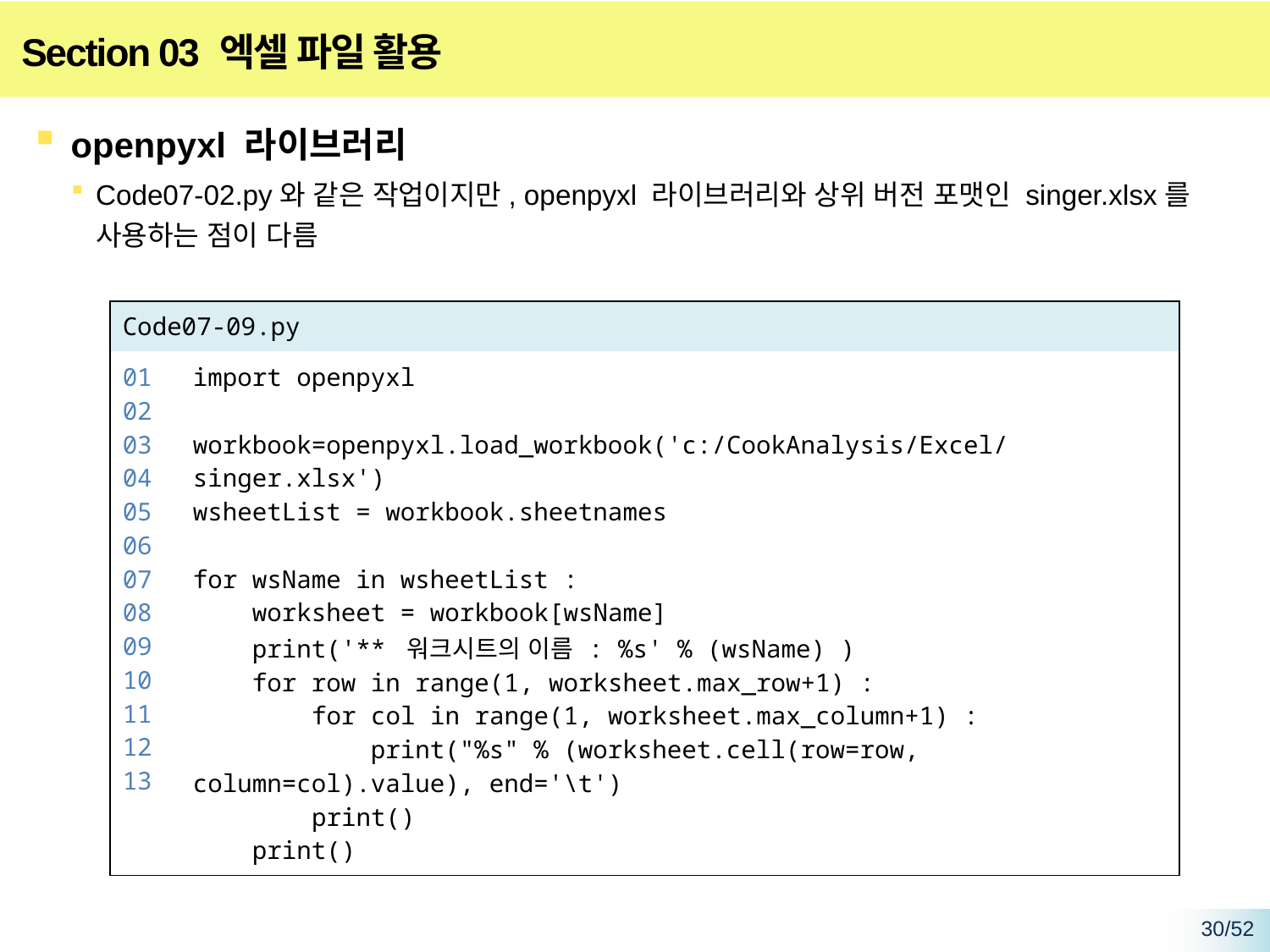

# Section 03 엑셀 파일 활용
openpyxl 라이브러리
Code07-02.py와 같은 작업이지만, openpyxl 라이브러리와 상위 버전 포맷인 singer.xlsx를 사용하는 점이 다름
| Code07-09.py |  |
| --- | --- |
| 01 02 03 04 05 06 07 08 09 10 11 12 13 | import openpyxl workbook=openpyxl.load\_workbook('c:/CookAnalysis/Excel/singer.xlsx') wsheetList = workbook.sheetnames for wsName in wsheetList : worksheet = workbook[wsName] print('\*\* 워크시트의 이름 : %s' % (wsName) ) for row in range(1, worksheet.max\_row+1) : for col in range(1, worksheet.max\_column+1) : print("%s" % (worksheet.cell(row=row, column=col).value), end='\t') print() print() |